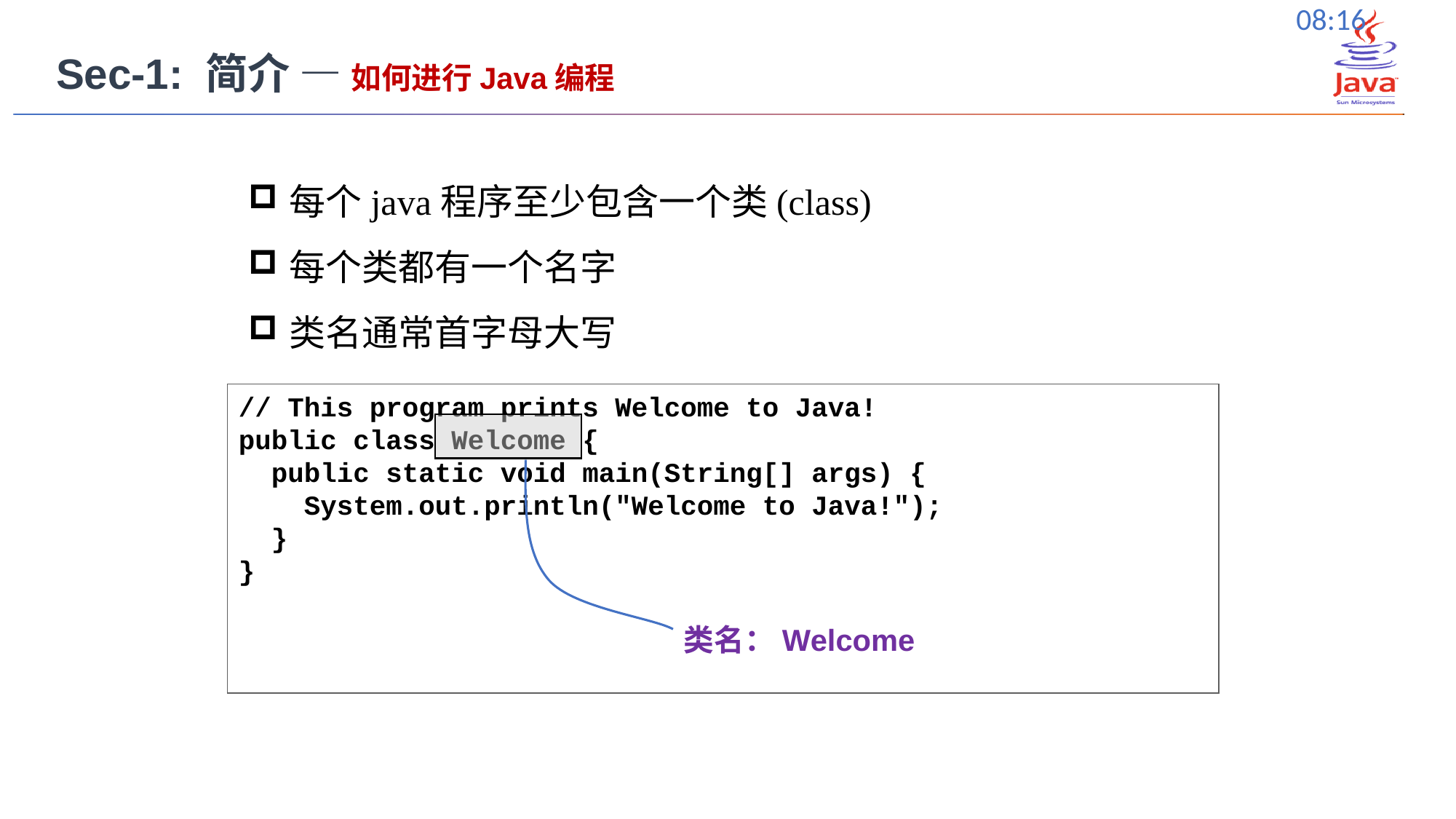

Sec-1: 简介 — 如何进行Java编程
每个java程序至少包含一个类(class)
每个类都有一个名字
类名通常首字母大写

// This program prints Welcome to Java!
public class Welcome {
  public static void main(String[] args) {
    System.out.println("Welcome to Java!");
  }
}

类名：Welcome